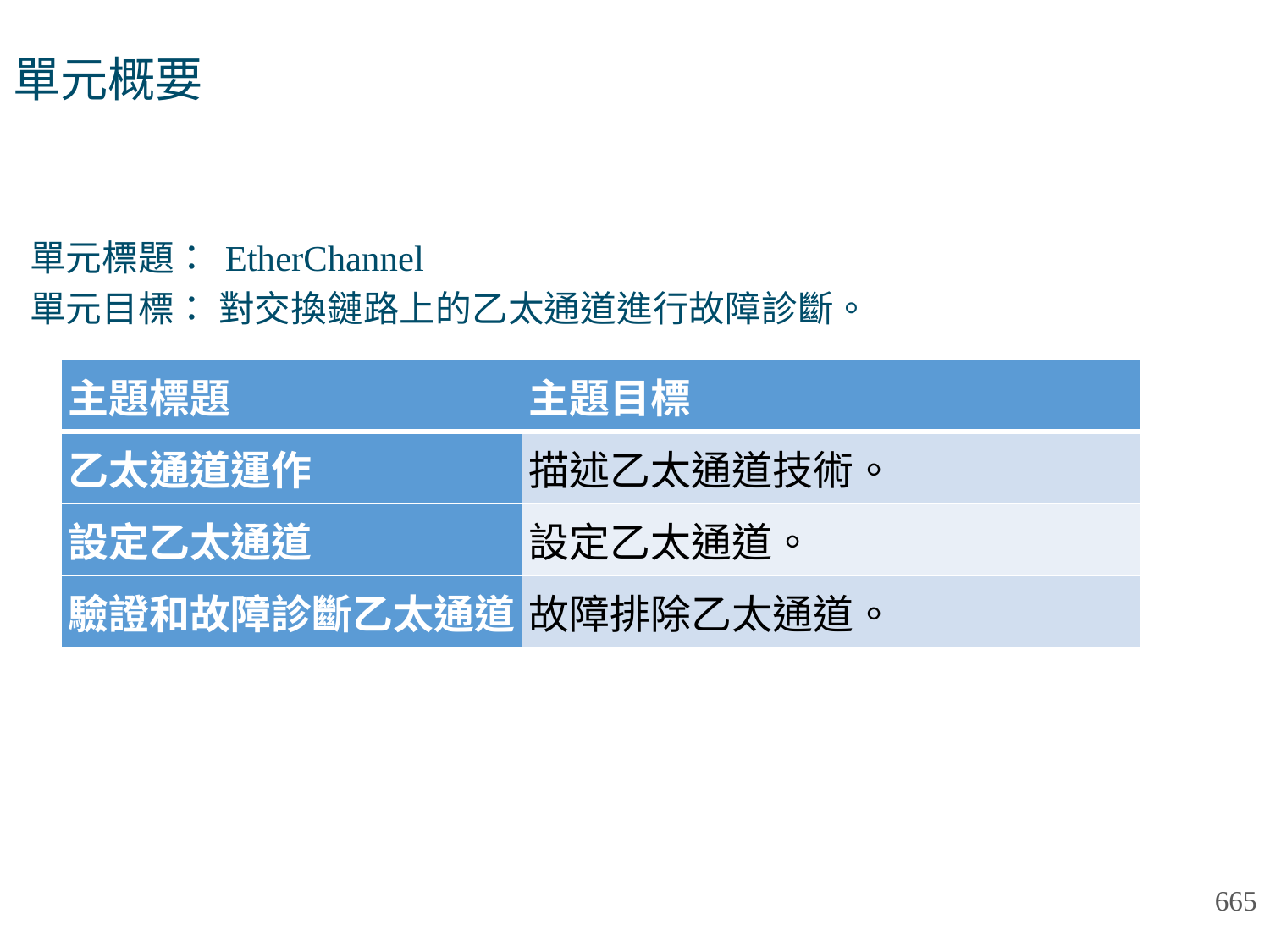

# 單元概要
單元標題： EtherChannel
單元目標： 對交換鏈路上的乙太通道進行故障診斷。

| 主題標題 | 主題目標 |
| --- | --- |
| 乙太通道運作 | 描述乙太通道技術。 |
| 設定乙太通道 | 設定乙太通道。 |
| 驗證和故障診斷乙太通道 | 故障排除乙太通道。 |
665